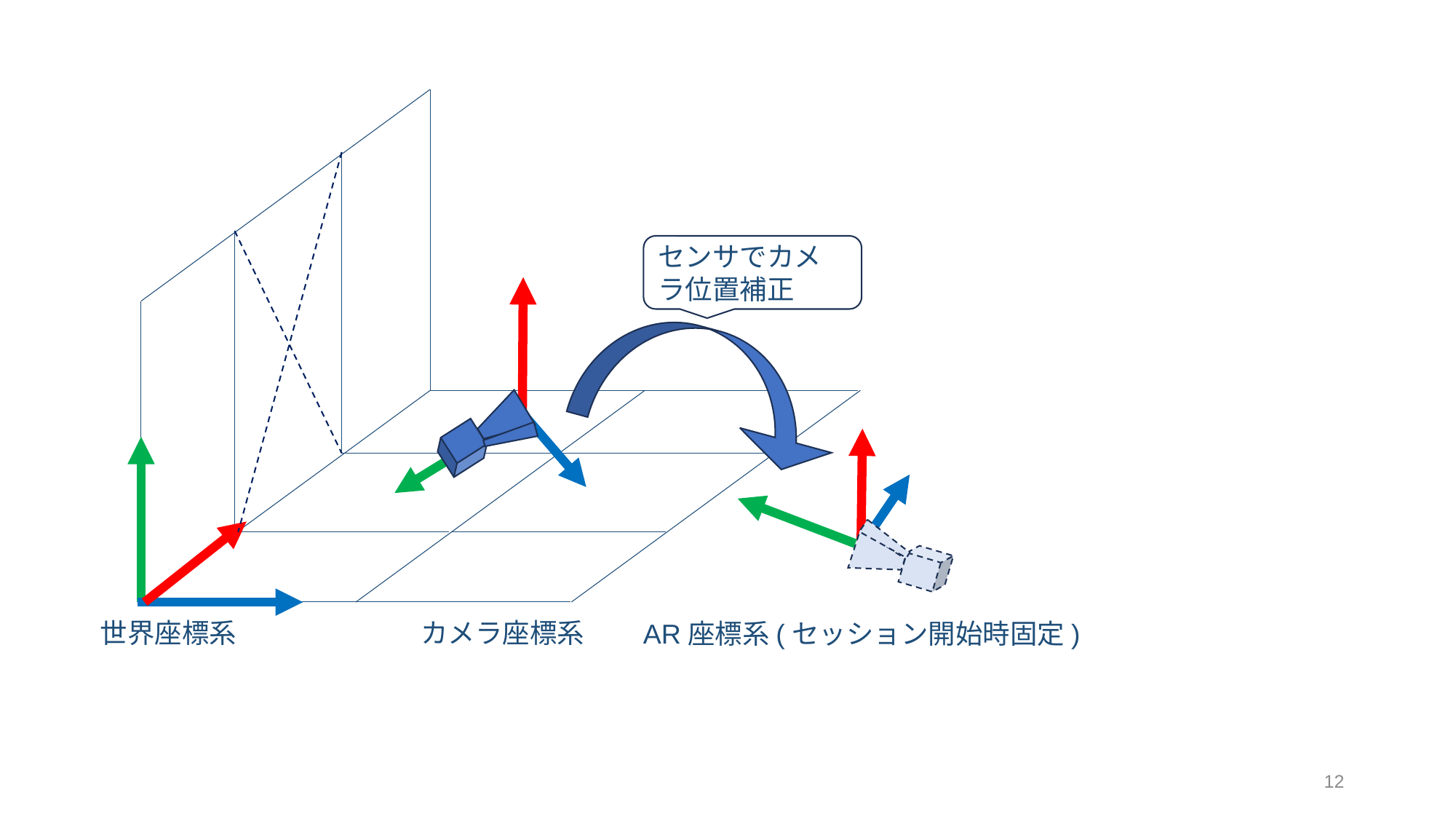

センサでカメラ位置補正

世界座標系
カメラ座標系
AR座標系(セッション開始時固定)
12